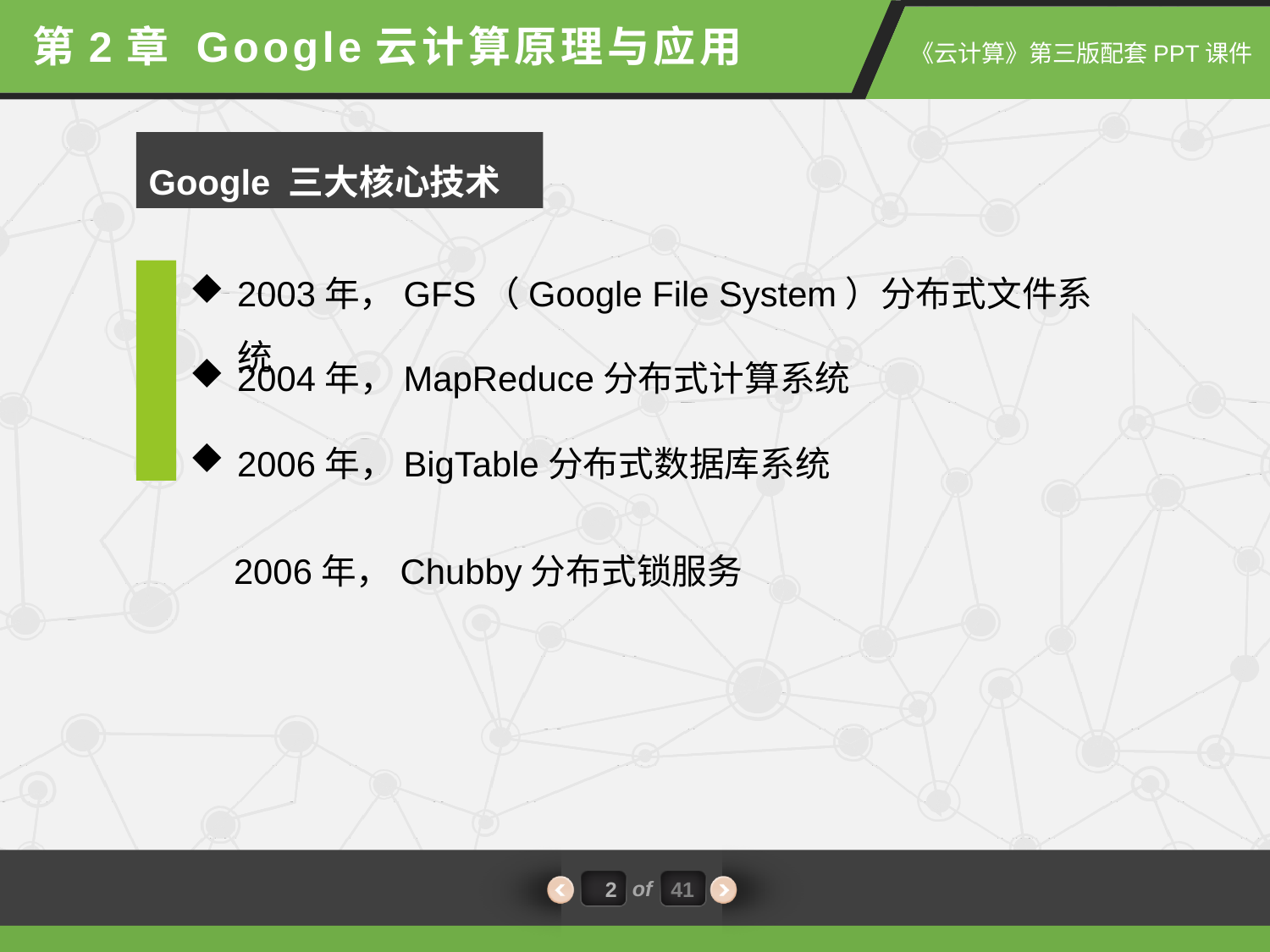

第2章 Google云计算原理与应用
Google 三大核心技术
2003年，GFS（Google File System）分布式文件系统

2004年，MapReduce分布式计算系统
2006年，BigTable分布式数据库系统
2006年，Chubby分布式锁服务
2